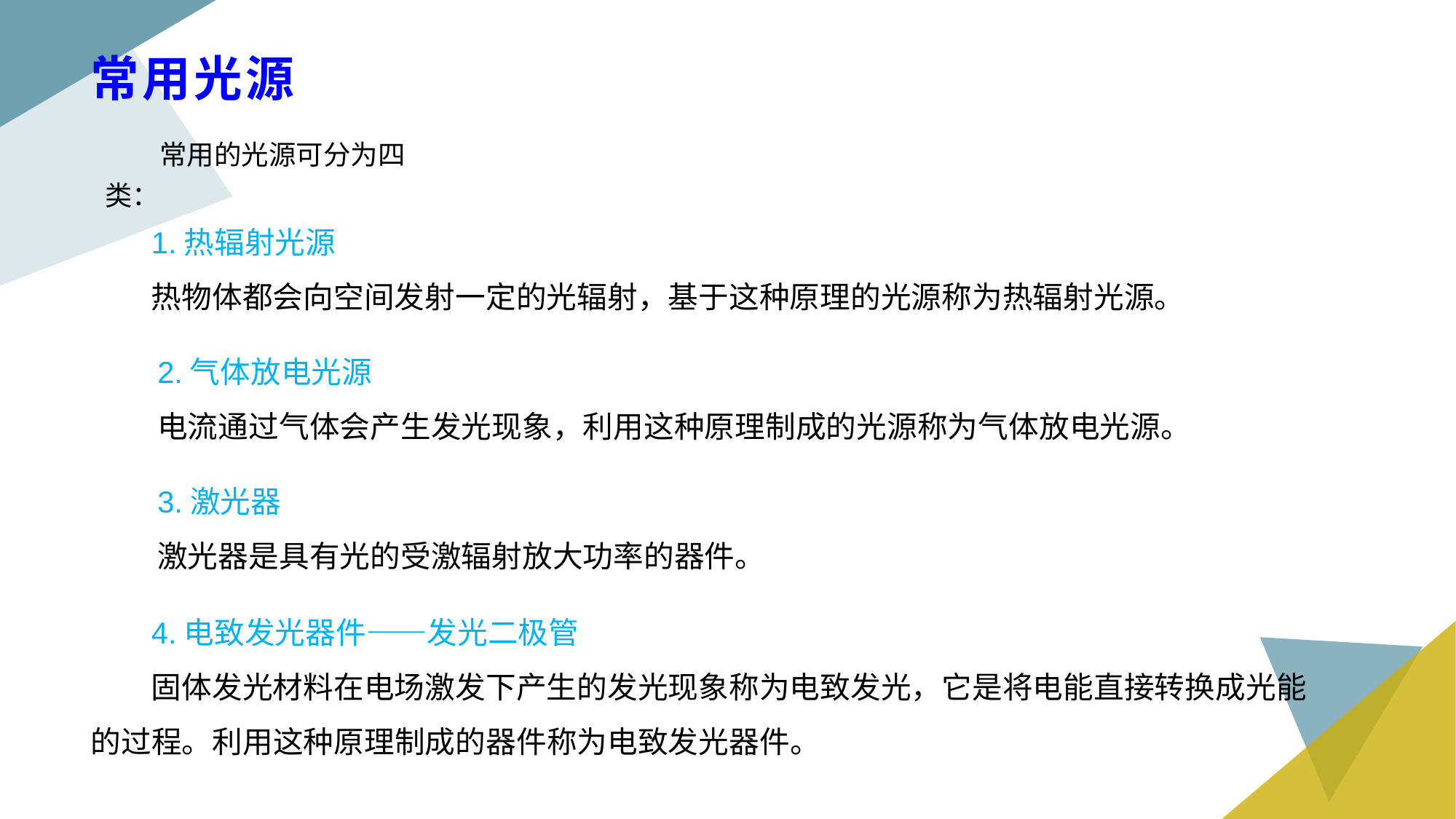

# 常用光源
常用的光源可分为四类：
1.热辐射光源
热物体都会向空间发射一定的光辐射，基于这种原理的光源称为热辐射光源。
2.气体放电光源
电流通过气体会产生发光现象，利用这种原理制成的光源称为气体放电光源。
3.激光器
激光器是具有光的受激辐射放大功率的器件。
4.电致发光器件——发光二极管
固体发光材料在电场激发下产生的发光现象称为电致发光，它是将电能直接转换成光能的过程。利用这种原理制成的器件称为电致发光器件。